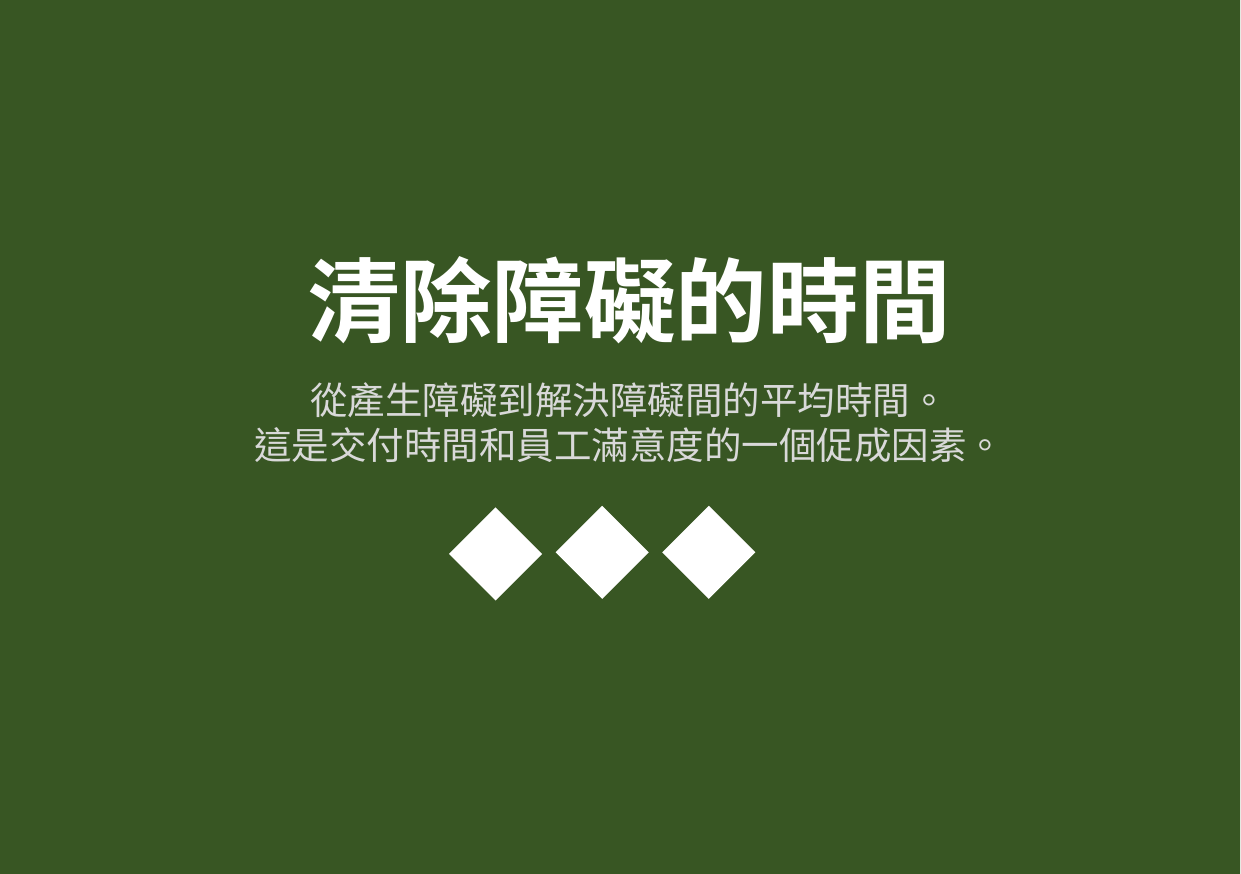

清除障礙的時間
從產生障礙到解決障礙間的平均時間。
這是交付時間和員工滿意度的一個促成因素。